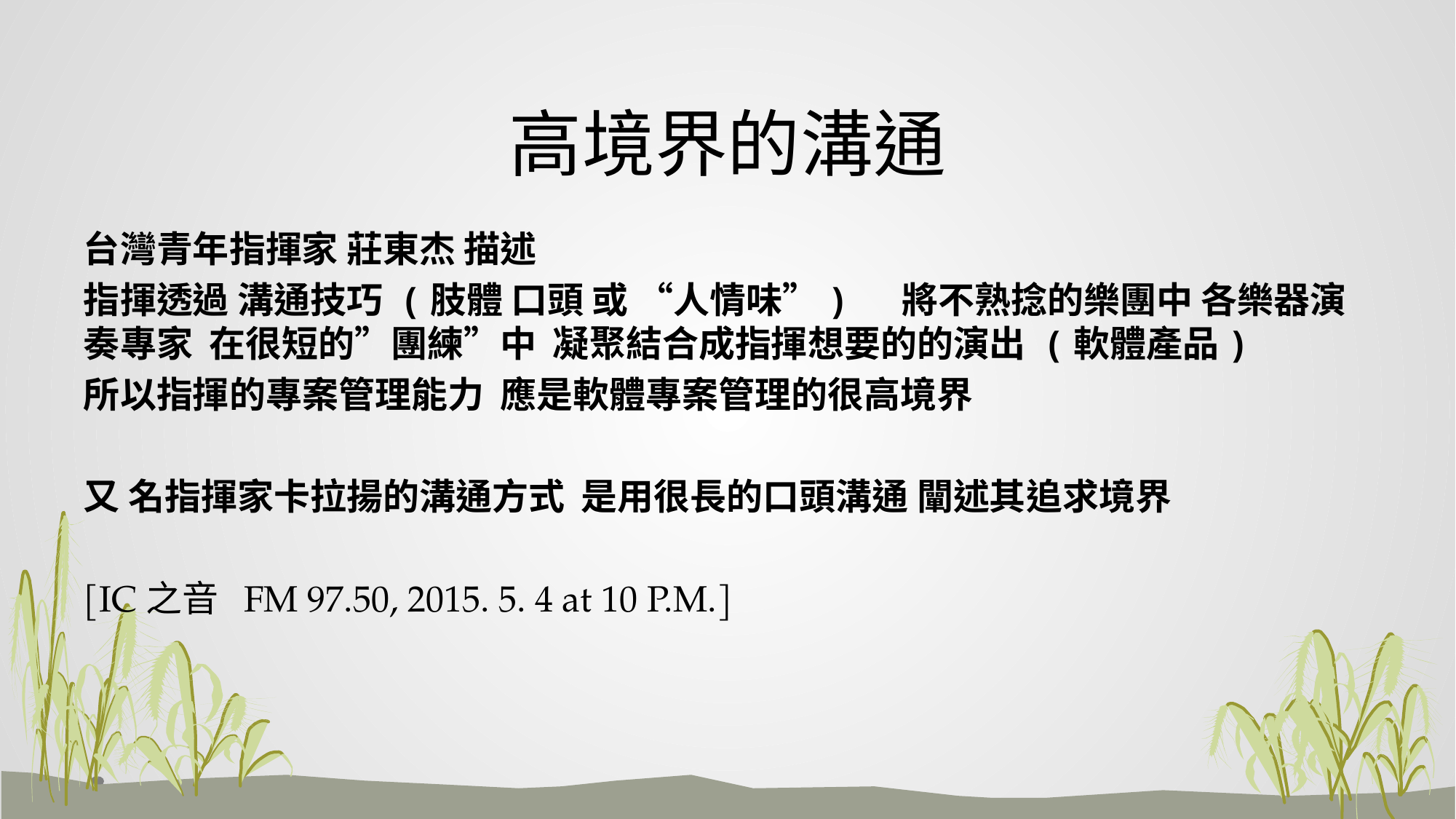

# 高境界的溝通
台灣青年指揮家 莊東杰 描述
指揮透過 溝通技巧 (肢體 口頭 或 “人情味”)  將不熟捻的樂團中 各樂器演奏專家  在很短的”團練”中  凝聚結合成指揮想要的的演出 (軟體產品)
所以指揮的專案管理能力  應是軟體專案管理的很高境界

又 名指揮家卡拉揚的溝通方式  是用很長的口頭溝通 闡述其追求境界

[IC之音  FM 97.50, 2015. 5. 4 at 10 P.M.]